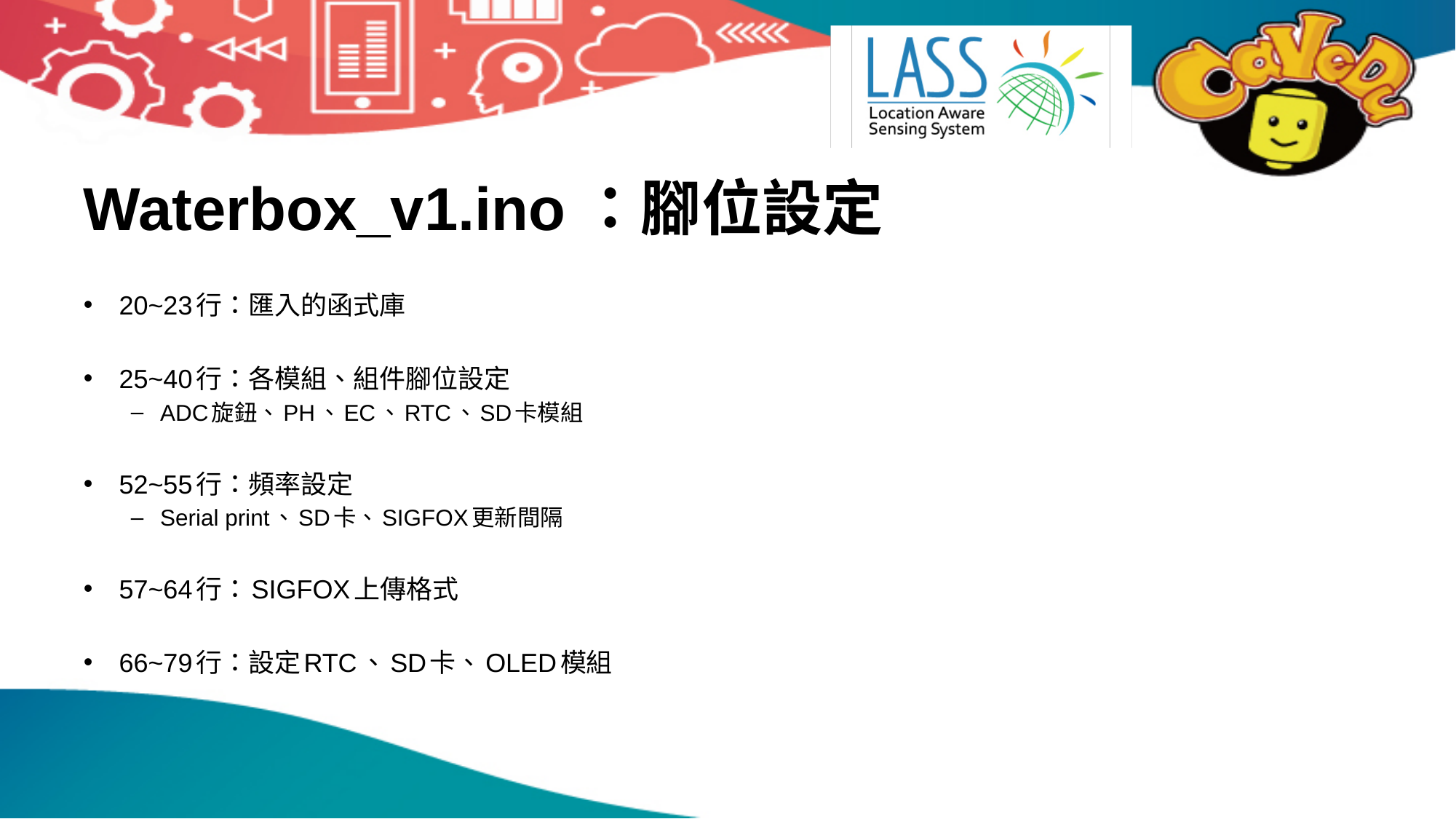

# Waterbox_v1.ino：腳位設定
20~23行：匯入的函式庫

25~40行：各模組、組件腳位設定
ADC旋鈕、PH、EC、RTC、SD卡模組

52~55行：頻率設定
Serial print、SD卡、SIGFOX更新間隔

57~64行：SIGFOX上傳格式

66~79行：設定RTC、SD卡、OLED模組